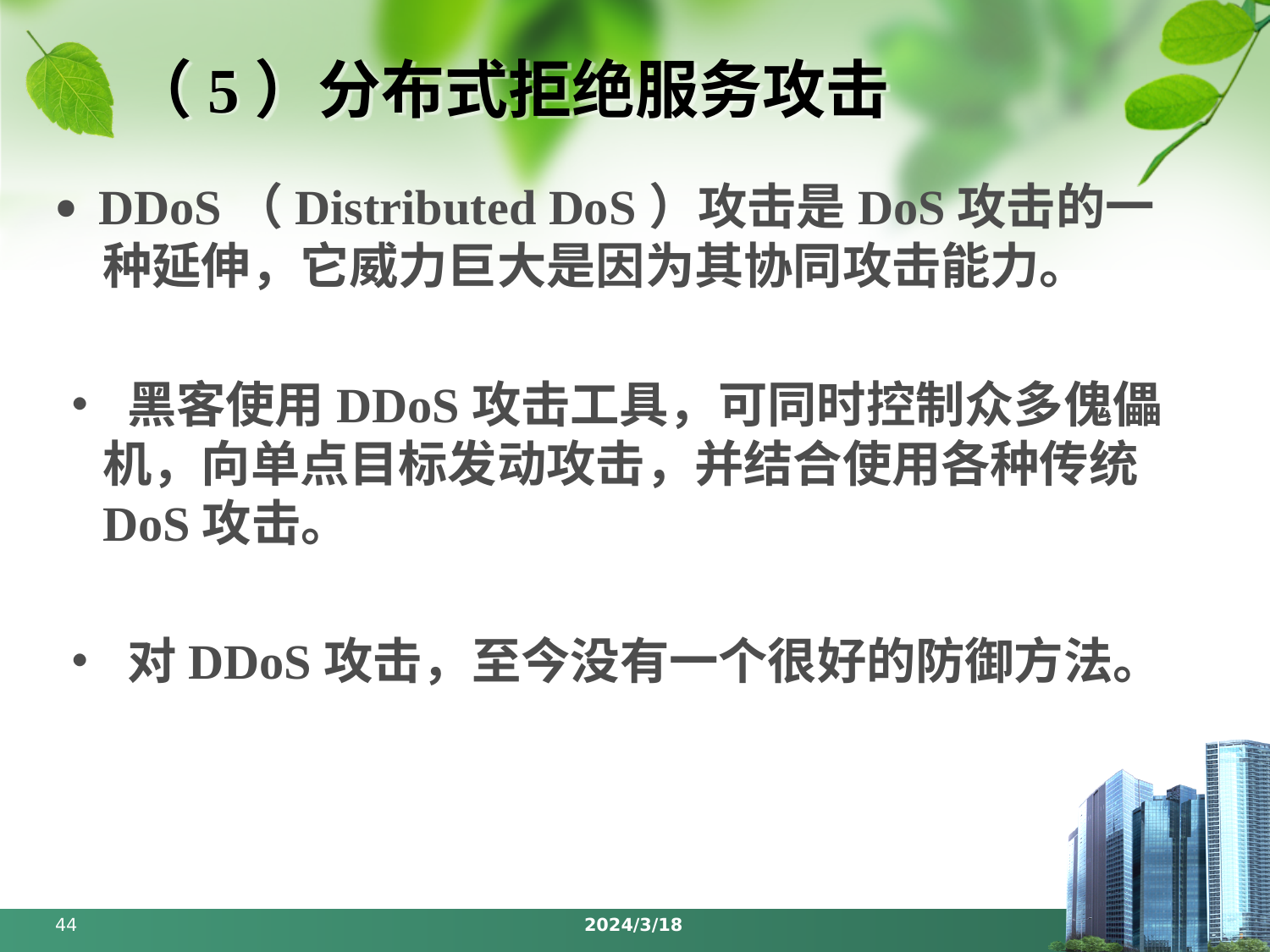

# （5）分布式拒绝服务攻击
• DDoS（Distributed DoS）攻击是DoS攻击的一种延伸，它威力巨大是因为其协同攻击能力。

• 黑客使用DDoS攻击工具，可同时控制众多傀儡机，向单点目标发动攻击，并结合使用各种传统DoS攻击。

• 对DDoS攻击，至今没有一个很好的防御方法。
44
2024/3/18